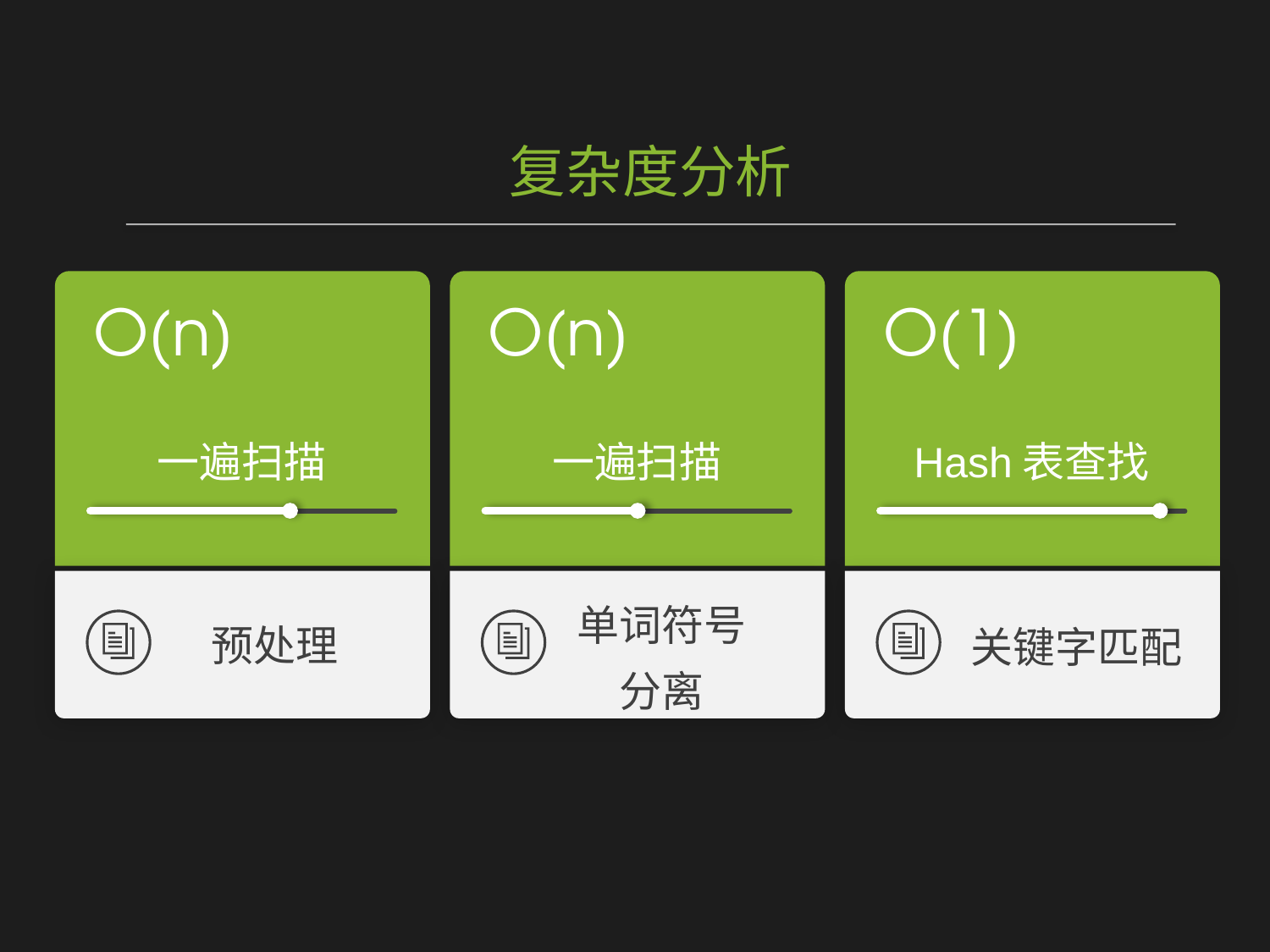

复杂度分析

O(n)
O(n)
O(1)
一遍扫描
一遍扫描
Hash表查找

单词符号分离
预处理
关键字匹配